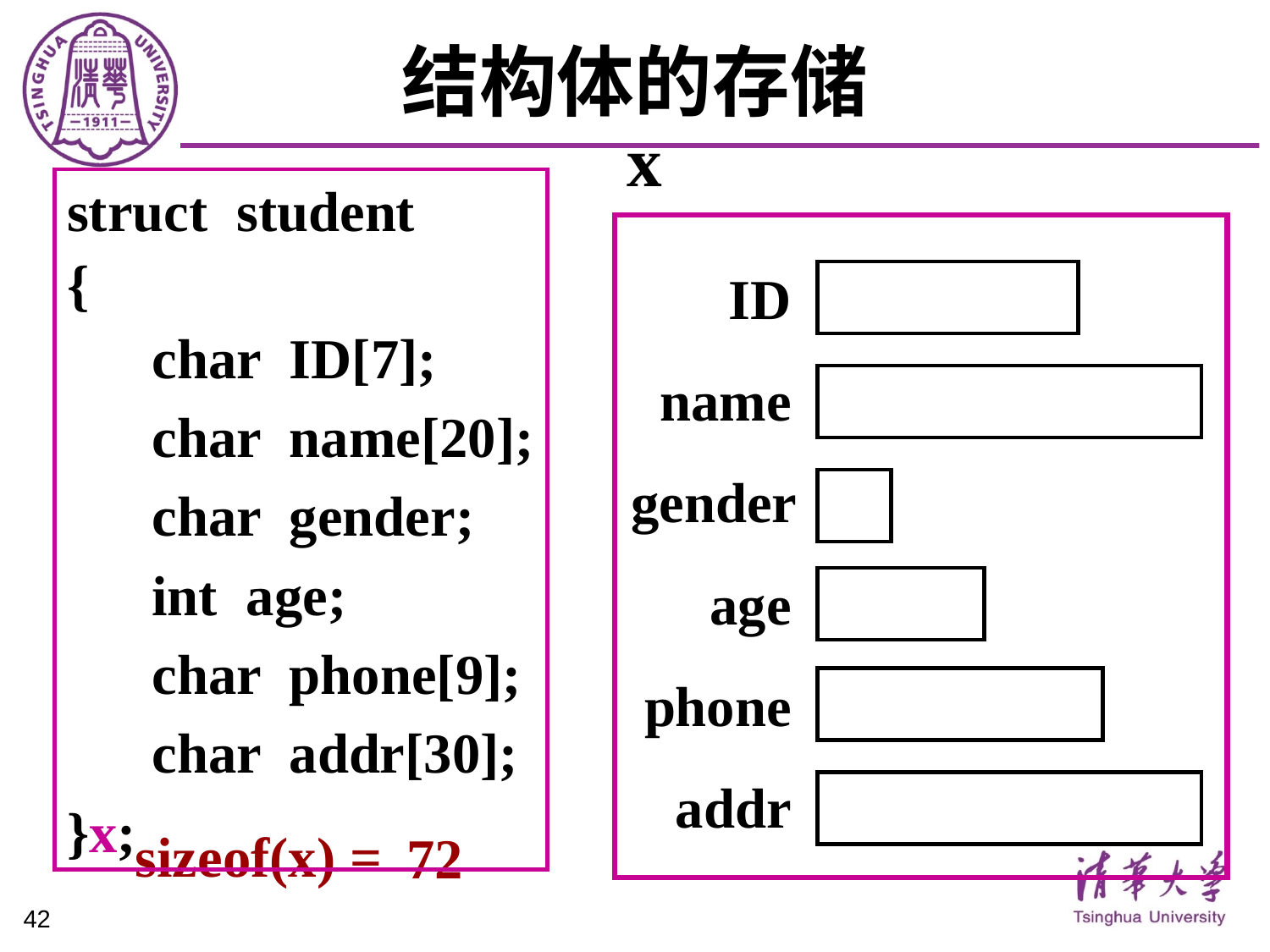

# 结构体的存储
x

ID

name

gender

age

phone

addr

struct  student
{
      char  ID[7];
      char  name[20];
      char  gender;
      int  age;
      char  phone[9];
      char  addr[30];
}x;
sizeof(x) =  ?
72
42